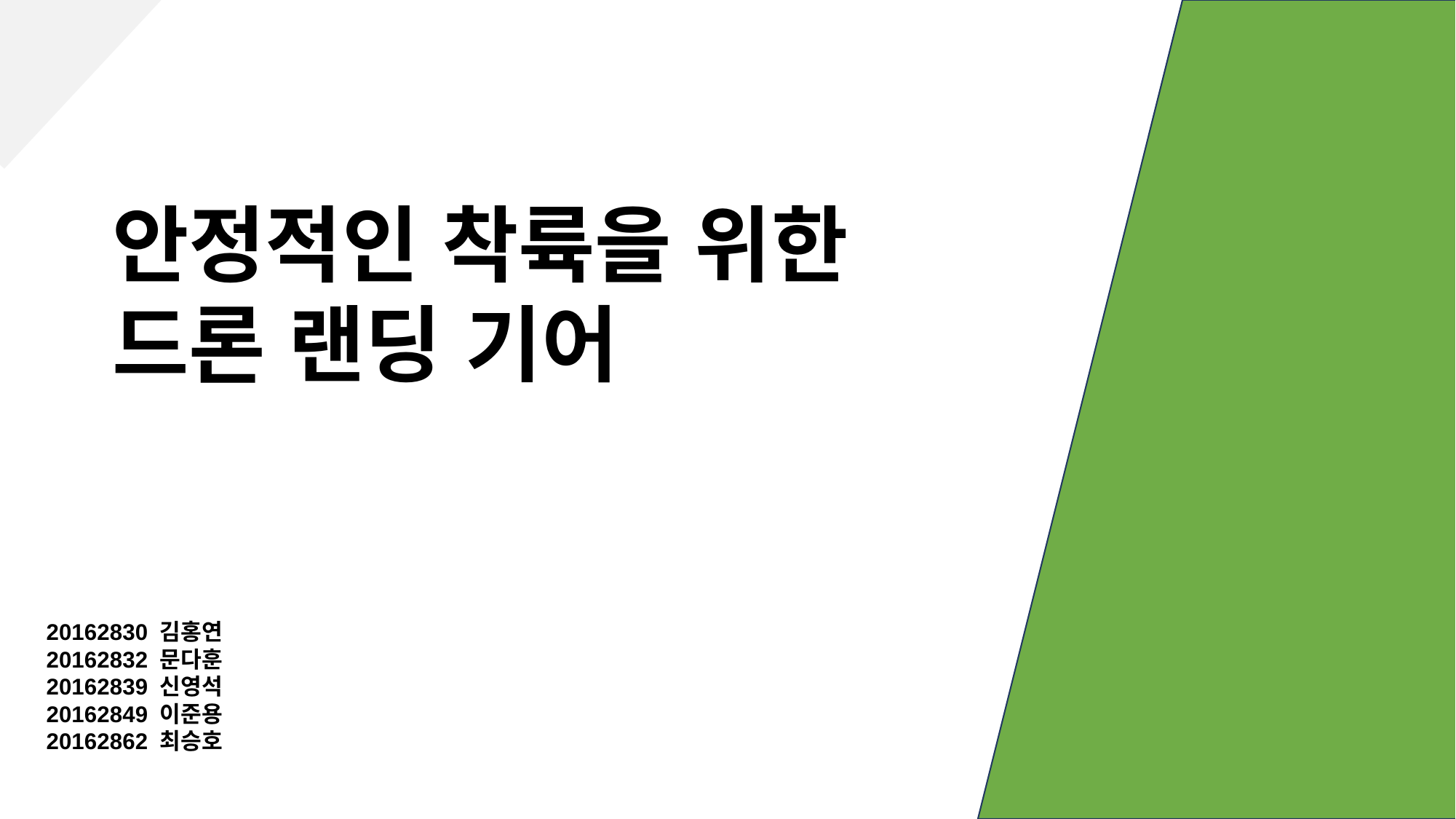

# 안정적인 착륙을 위한 드론 랜딩 기어
20162830 김홍연
20162832 문다훈
20162839 신영석
20162849 이준용
20162862 최승호